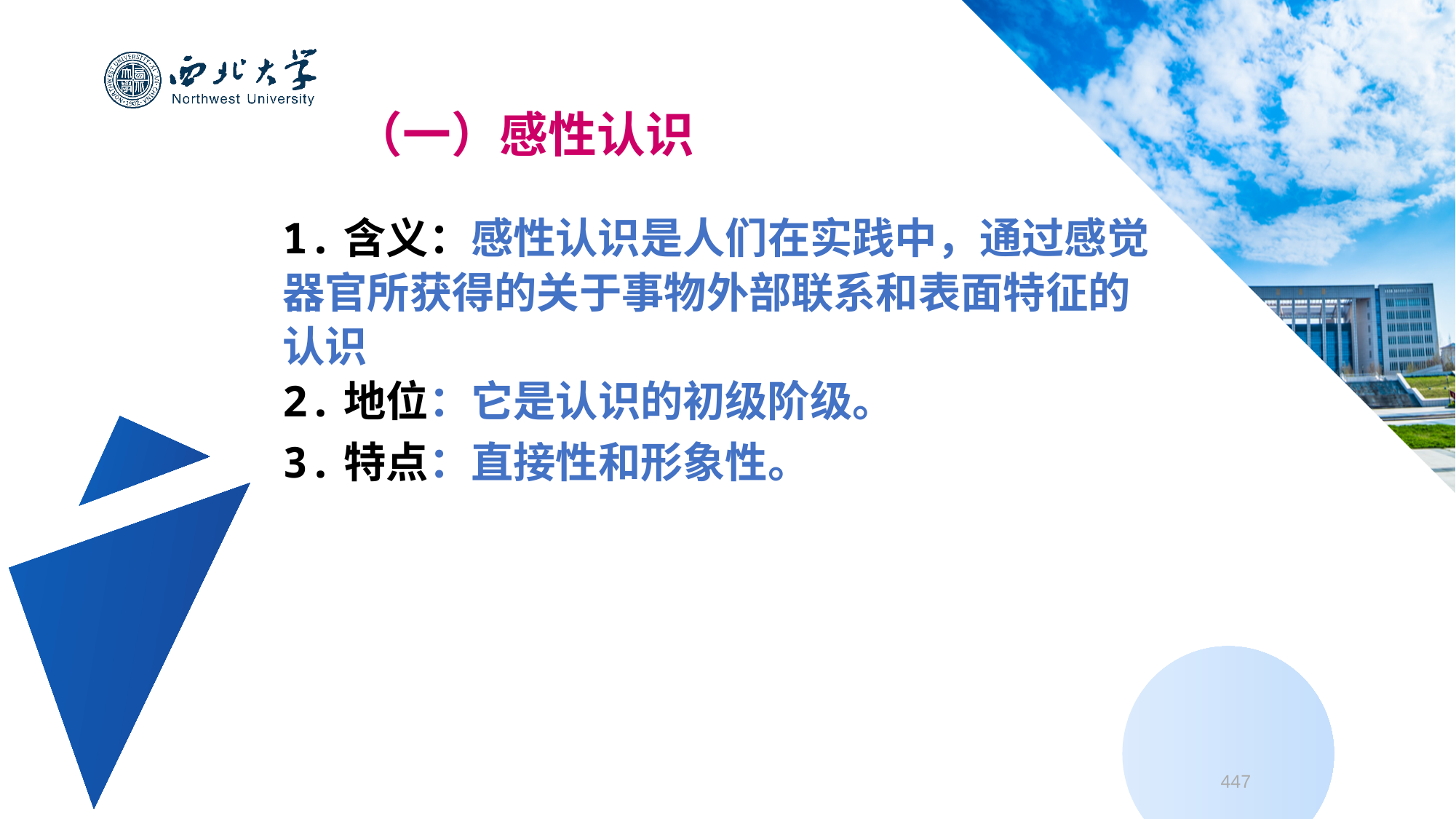

（一）感性认识
1.含义：感性认识是人们在实践中，通过感觉
器官所获得的关于事物外部联系和表面特征的
认识
2.地位：它是认识的初级阶级。
3.特点：直接性和形象性。

447